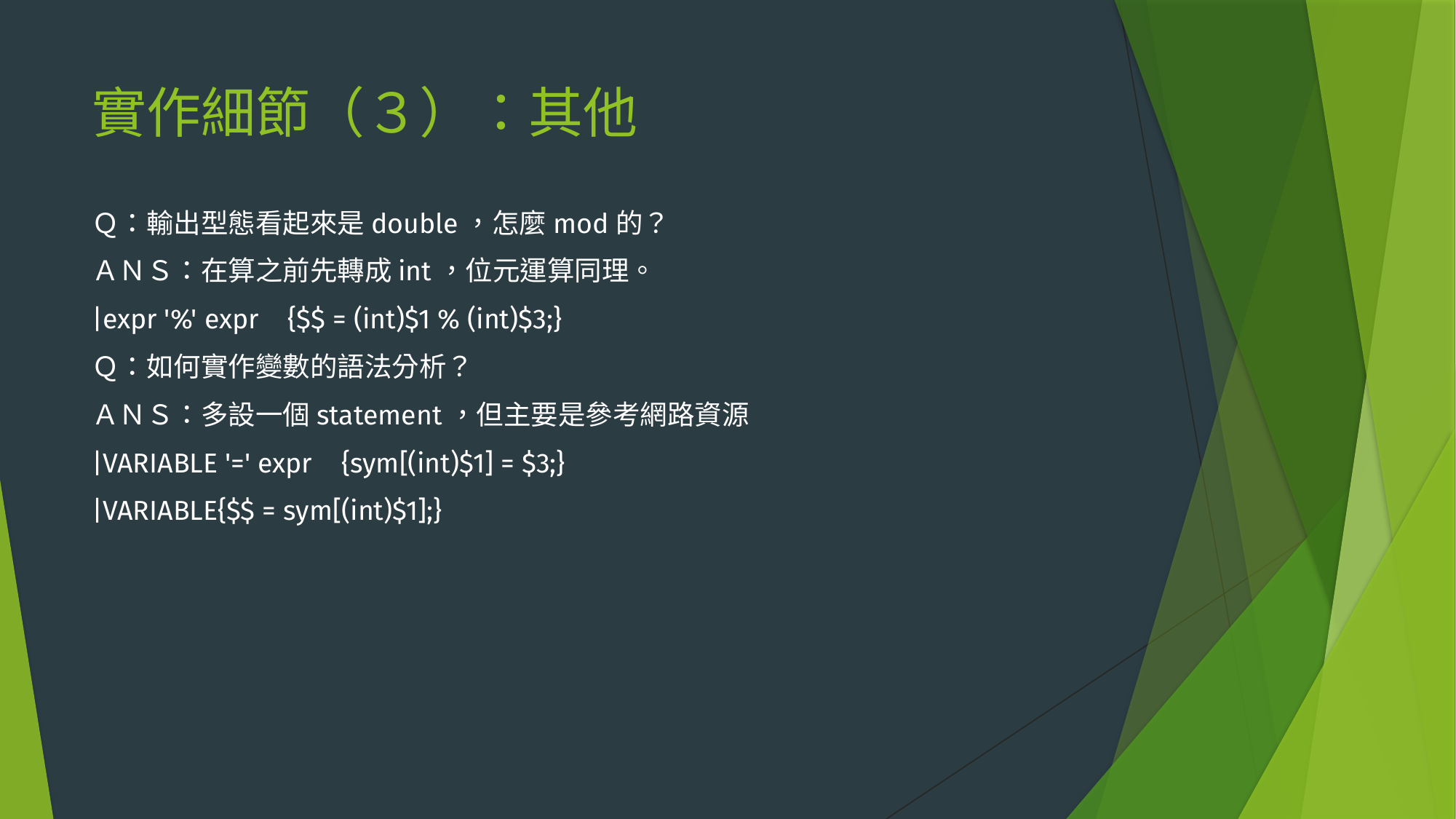

# 實作細節（３）：其他
Ｑ：輸出型態看起來是double，怎麼mod的？
ＡＮＳ：在算之前先轉成int，位元運算同理。
|expr '%' expr    {$$ = (int)$1 % (int)$3;}
Ｑ：如何實作變數的語法分析？
ＡＮＳ：多設一個statement，但主要是參考網路資源
|VARIABLE '=' expr    {sym[(int)$1] = $3;}
|VARIABLE{$$ = sym[(int)$1];}